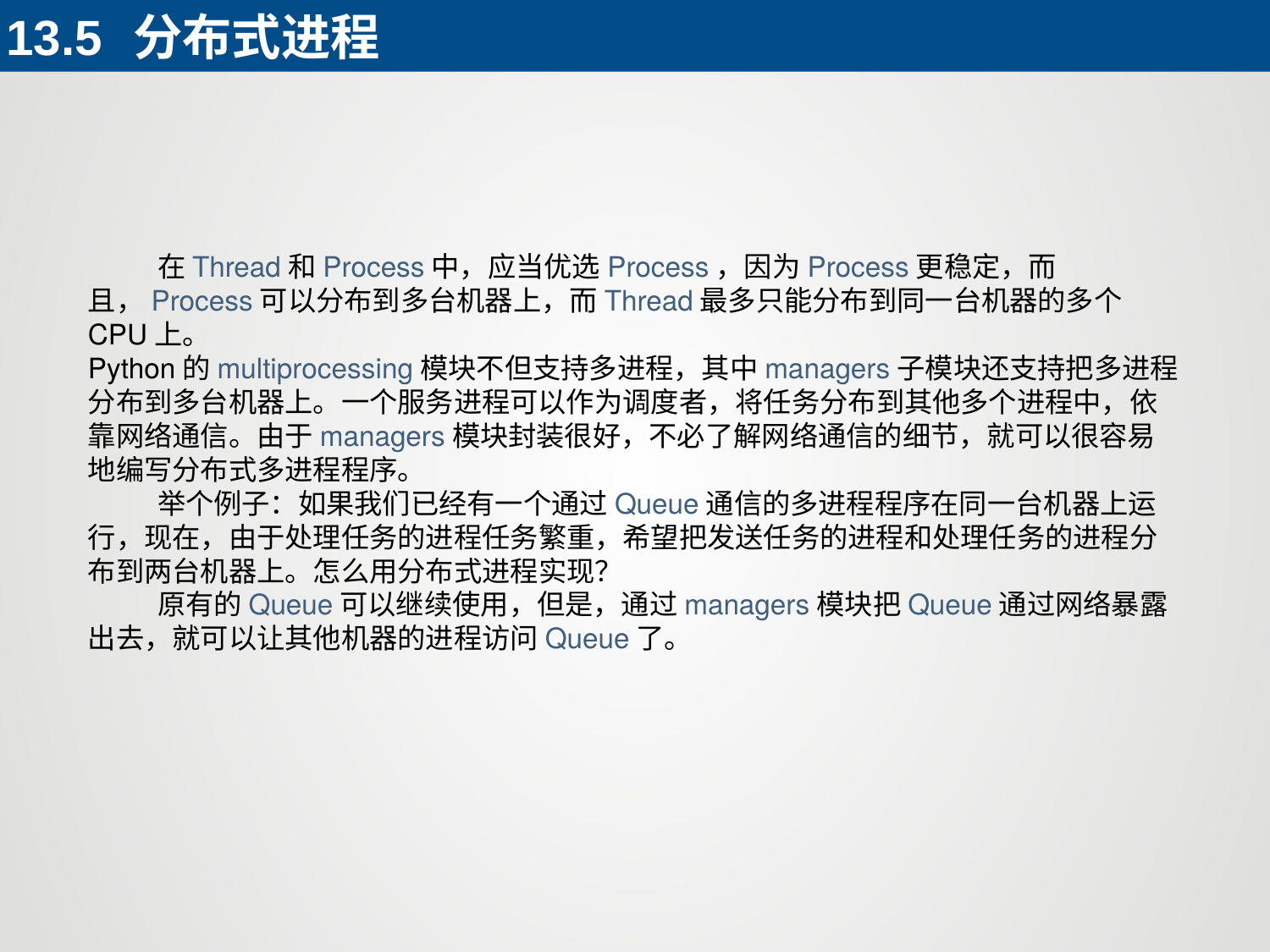

13.5	分布式进程
        在Thread和Process中，应当优选Process，因为Process更稳定，而且，Process可以分布到多台机器上，而Thread最多只能分布到同一台机器的多个CPU上。
Python的multiprocessing模块不但支持多进程，其中managers子模块还支持把多进程分布到多台机器上。一个服务进程可以作为调度者，将任务分布到其他多个进程中，依靠网络通信。由于managers模块封装很好，不必了解网络通信的细节，就可以很容易地编写分布式多进程程序。
        举个例子：如果我们已经有一个通过Queue通信的多进程程序在同一台机器上运行，现在，由于处理任务的进程任务繁重，希望把发送任务的进程和处理任务的进程分布到两台机器上。怎么用分布式进程实现？
        原有的Queue可以继续使用，但是，通过managers模块把Queue通过网络暴露出去，就可以让其他机器的进程访问Queue了。